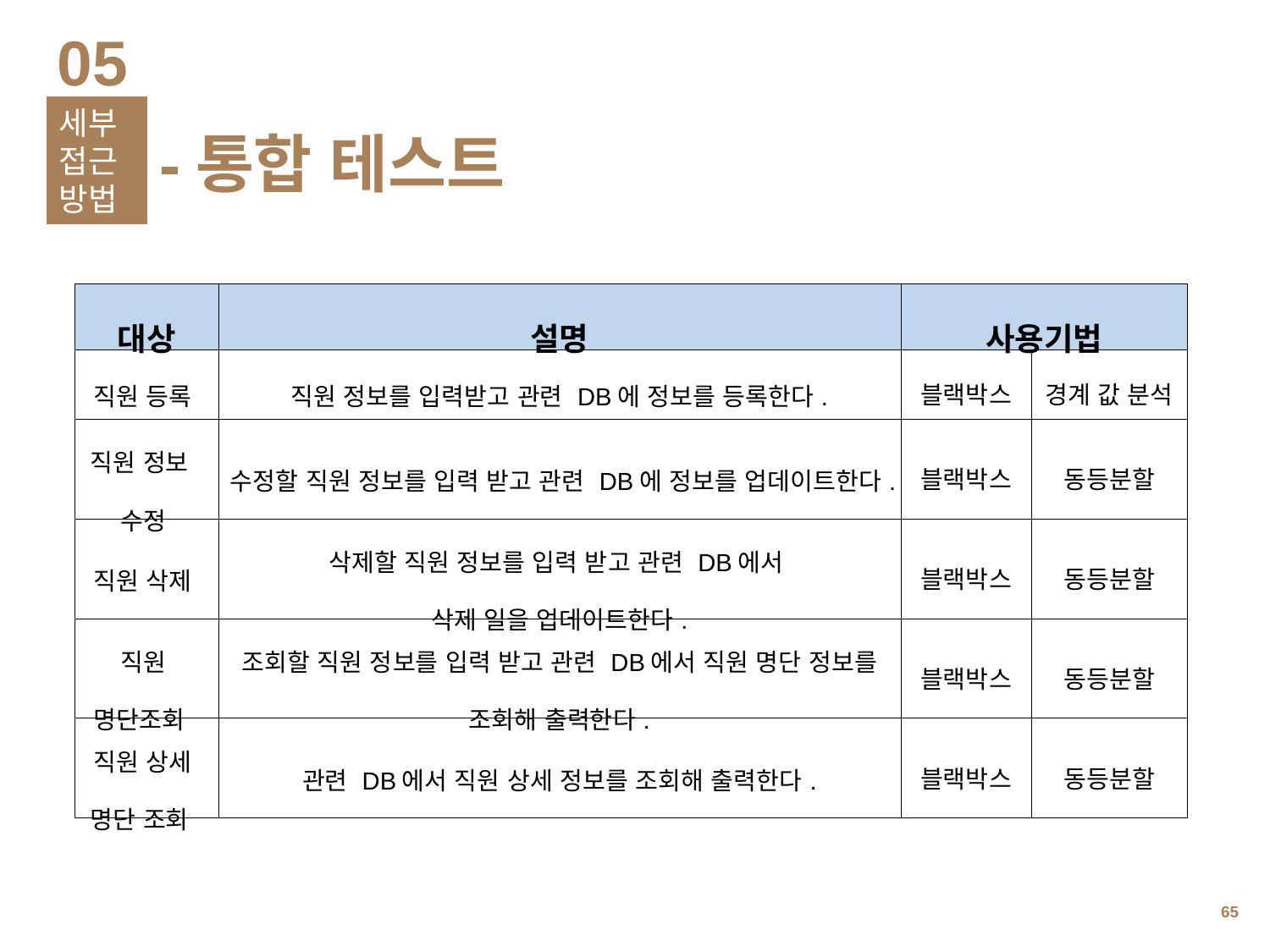

05
세부접근방법
-통합 테스트
| 대상 | 설명 | 사용기법 |  |
| --- | --- | --- | --- |
| 직원 등록 | 직원 정보를 입력받고 관련 DB에 정보를 등록한다. | 블랙박스 | 경계 값 분석 |
| 직원 정보 수정 | 수정할 직원 정보를 입력 받고 관련 DB에 정보를 업데이트한다. | 블랙박스 | 동등분할 |
| 직원 삭제 | 삭제할 직원 정보를 입력 받고 관련 DB에서 삭제 일을 업데이트한다. | 블랙박스 | 동등분할 |
| 직원 명단조회 | 조회할 직원 정보를 입력 받고 관련 DB에서 직원 명단 정보를 조회해 출력한다. | 블랙박스 | 동등분할 |
| 직원 상세 명단 조회 | 관련 DB에서 직원 상세 정보를 조회해 출력한다. | 블랙박스 | 동등분할 |
65